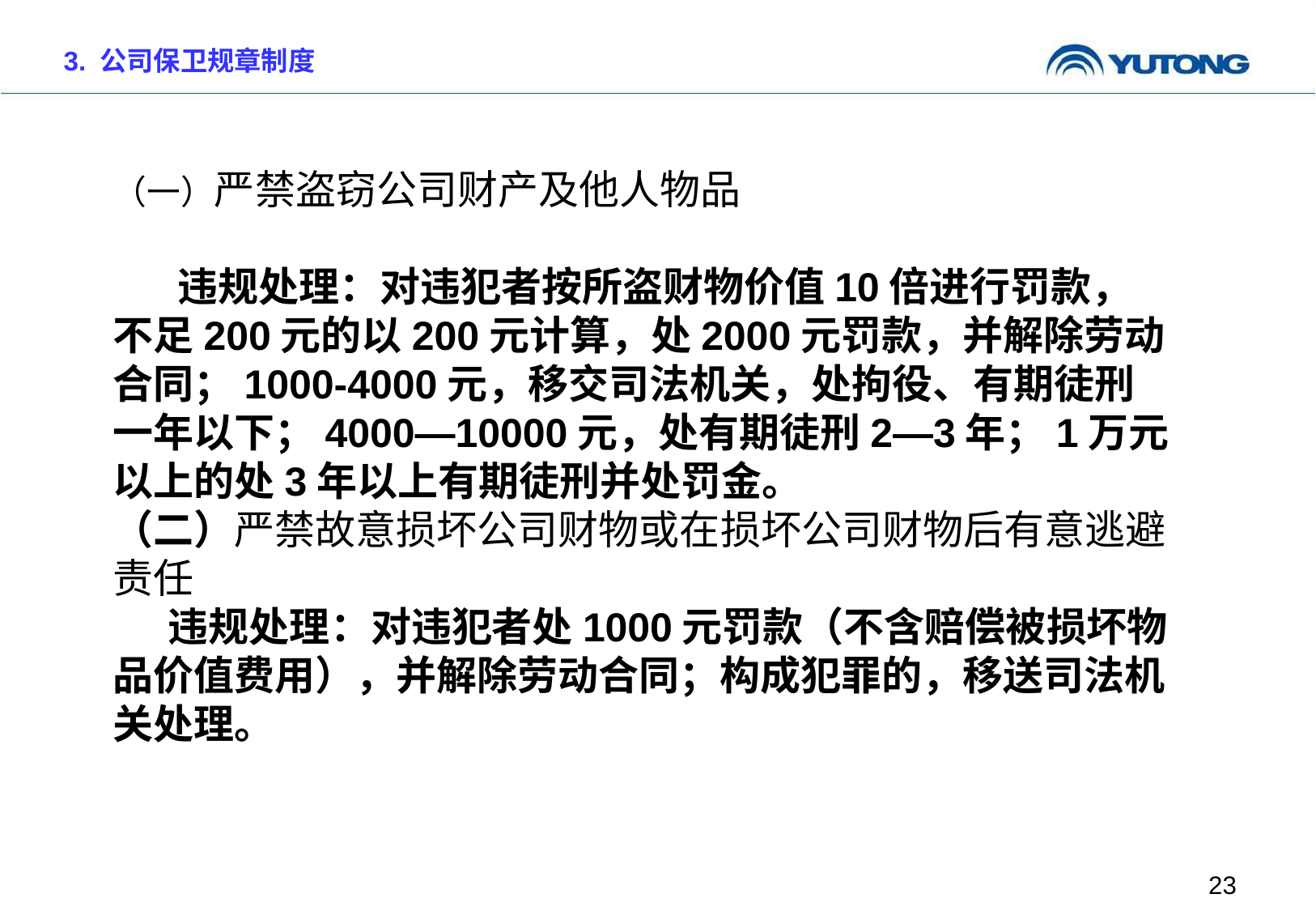

3. 公司保卫规章制度

（一）严禁盗窃公司财产及他人物品

      违规处理：对违犯者按所盗财物价值10倍进行罚款，不足200元的以200元计算，处2000元罚款，并解除劳动合同；1000-4000元，移交司法机关，处拘役、有期徒刑一年以下；4000—10000元，处有期徒刑2—3年；1万元以上的处3年以上有期徒刑并处罚金。
（二）严禁故意损坏公司财物或在损坏公司财物后有意逃避责任
     违规处理：对违犯者处1000元罚款（不含赔偿被损坏物品价值费用），并解除劳动合同；构成犯罪的，移送司法机关处理。

23